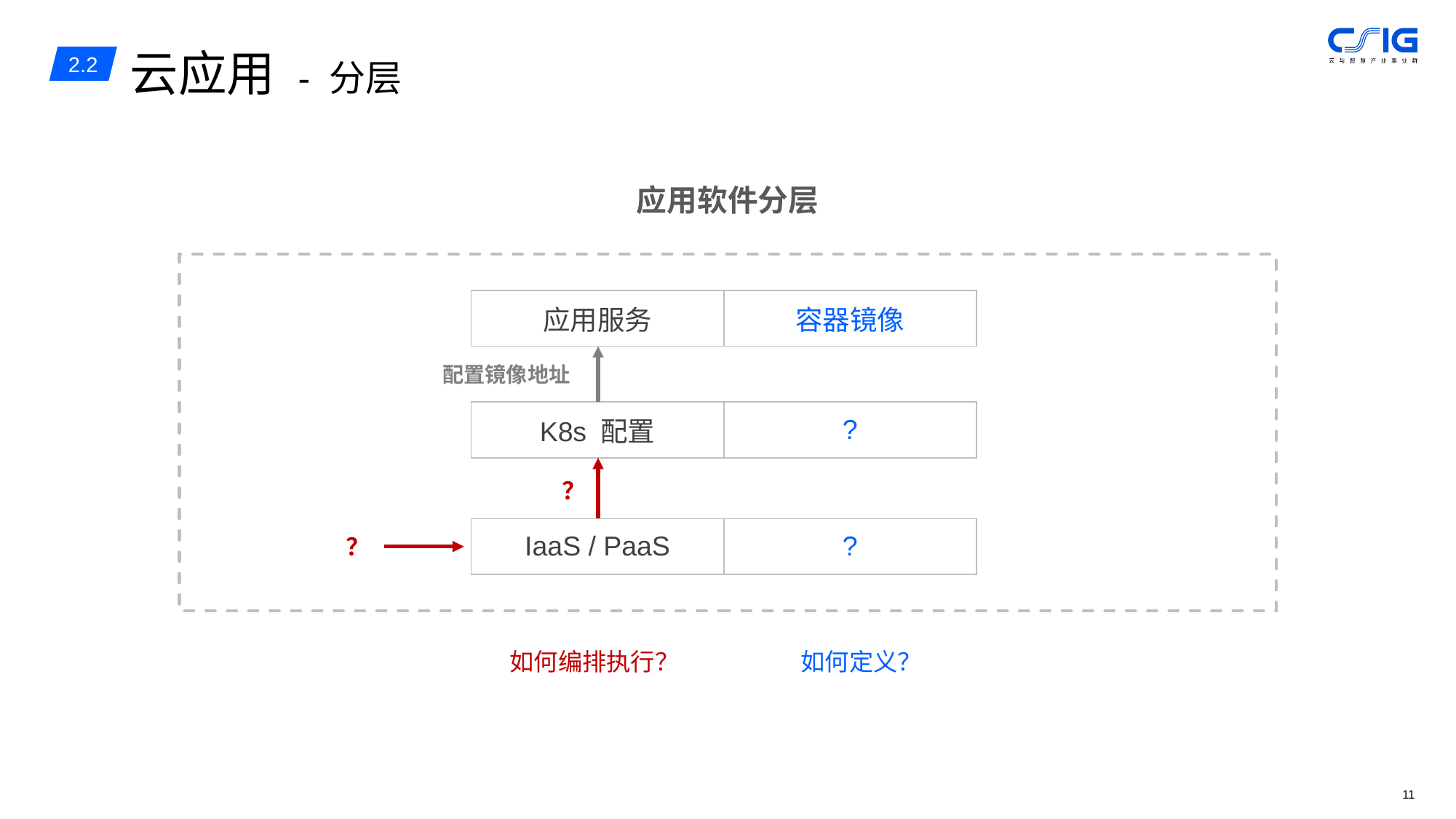

云应用 - 分层
2.2
应用软件分层

| 应用服务 | 容器镜像 |
| --- | --- |
配置镜像地址
| K8s 配置 | ? |
| --- | --- |
？
| IaaS / PaaS | ? |
| --- | --- |
？
如何编排执行？
如何定义？
11